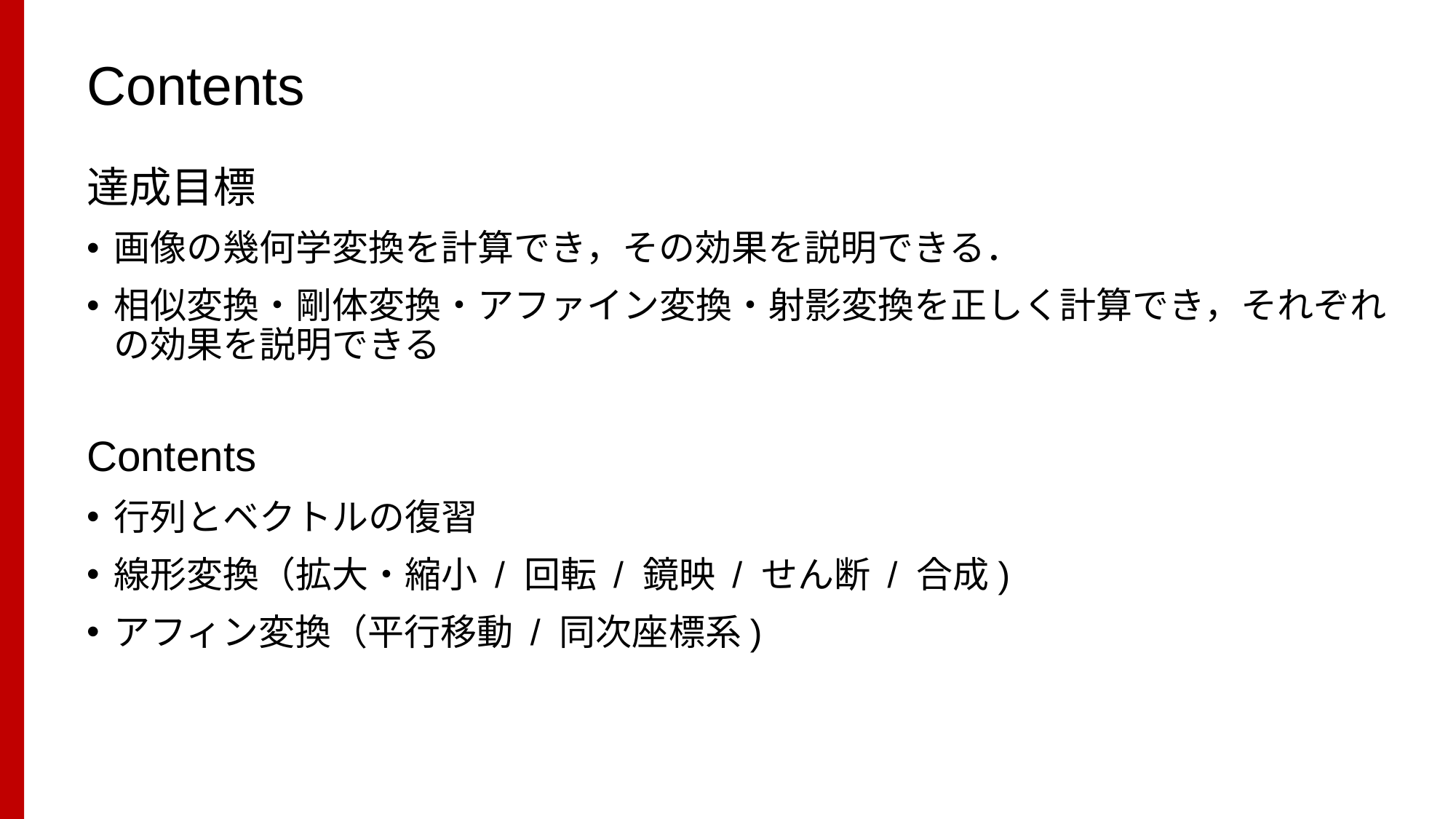

# Contents
達成目標
画像の幾何学変換を計算でき，その効果を説明できる．
相似変換・剛体変換・アファイン変換・射影変換を正しく計算でき，それぞれの効果を説明できる

Contents
行列とベクトルの復習
線形変換（拡大・縮小 / 回転 / 鏡映 / せん断 / 合成)
アフィン変換（平行移動 / 同次座標系)